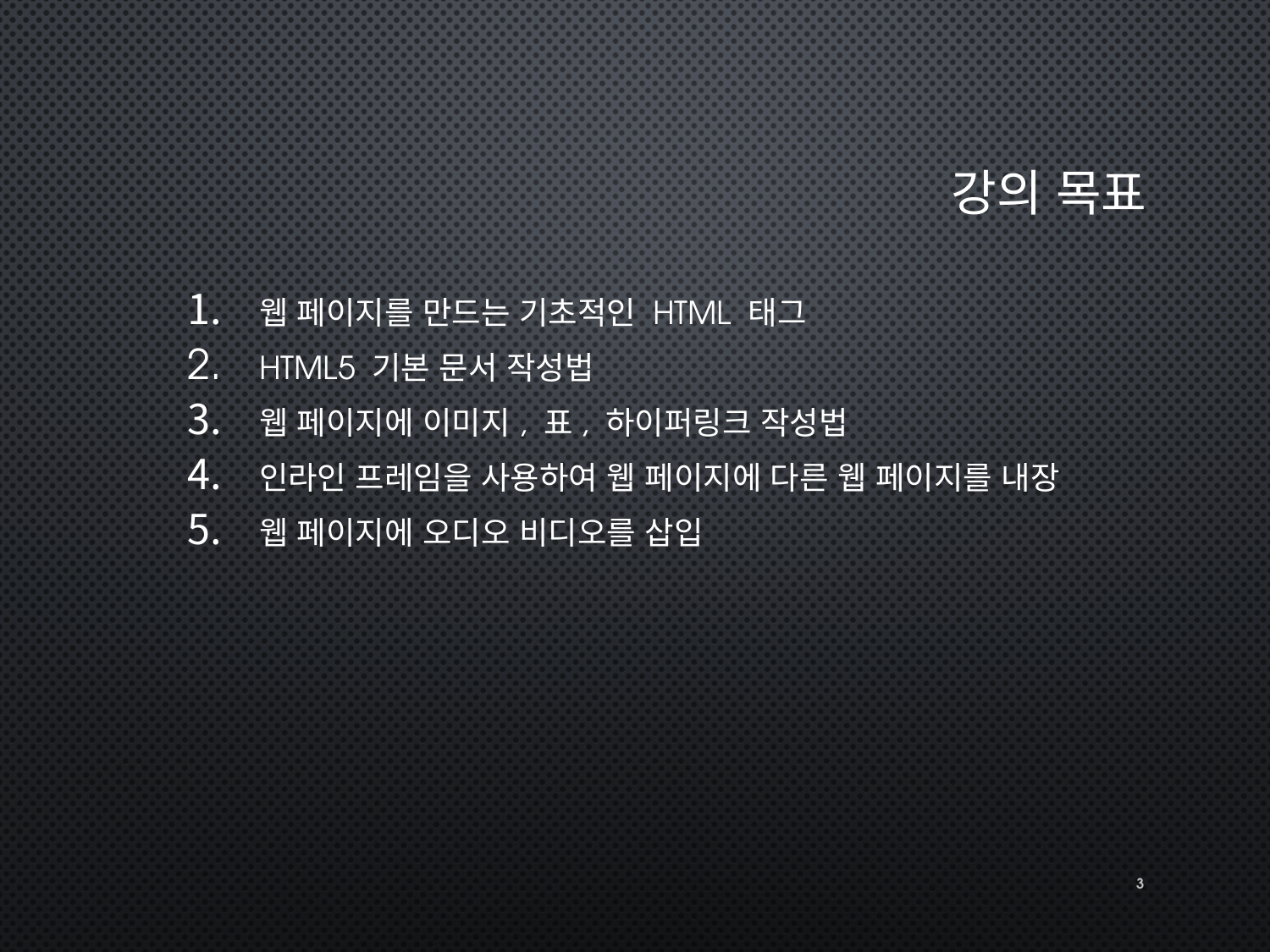

# 강의 목표
웹 페이지를 만드는 기초적인 HTML 태그
HTML5 기본 문서 작성법
웹 페이지에 이미지, 표, 하이퍼링크 작성법
인라인 프레임을 사용하여 웹 페이지에 다른 웹 페이지를 내장
웹 페이지에 오디오 비디오를 삽입

3